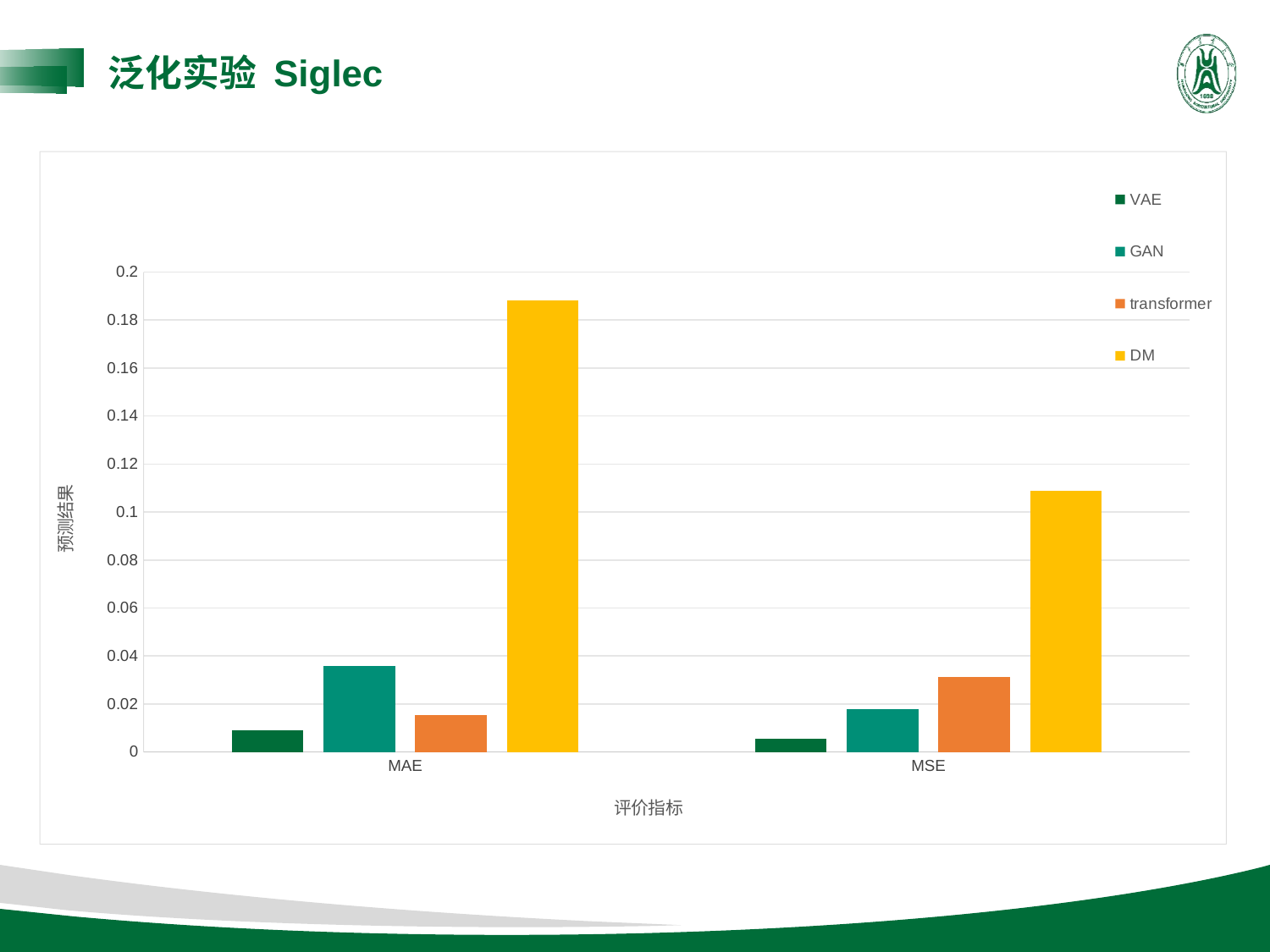

泛化实验 Siglec

### Chart

| Category | VAE | GAN | transformer | DM |
|---|---|---|---|---|
| MAE | 0.009 | 0.0359 | 0.0153 | 0.1881 |
| MSE | 0.0056 | 0.0177 | 0.03127 | 0.109 |
27